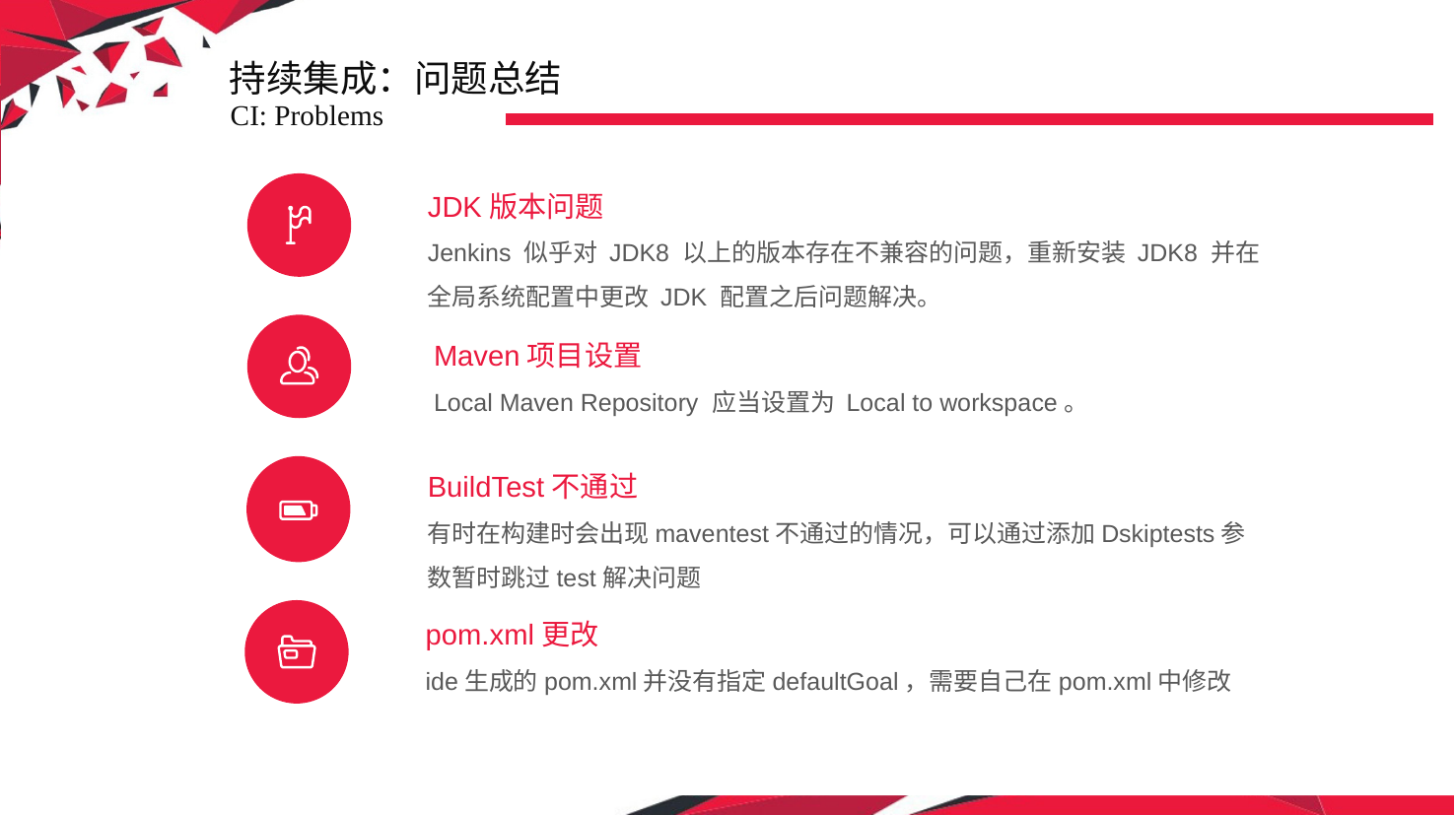

持续集成：问题总结
CI: Problems

JDK版本问题
Jenkins 似乎对 JDK8 以上的版本存在不兼容的问题，重新安装 JDK8 并在全局系统配置中更改 JDK 配置之后问题解决。

Maven项目设置
Local Maven Repository 应当设置为 Local to workspace。
BuildTest不通过
有时在构建时会出现maventest不通过的情况，可以通过添加Dskiptests参数暂时跳过test解决问题

pom.xml更改
ide生成的pom.xml并没有指定defaultGoal，需要自己在pom.xml中修改